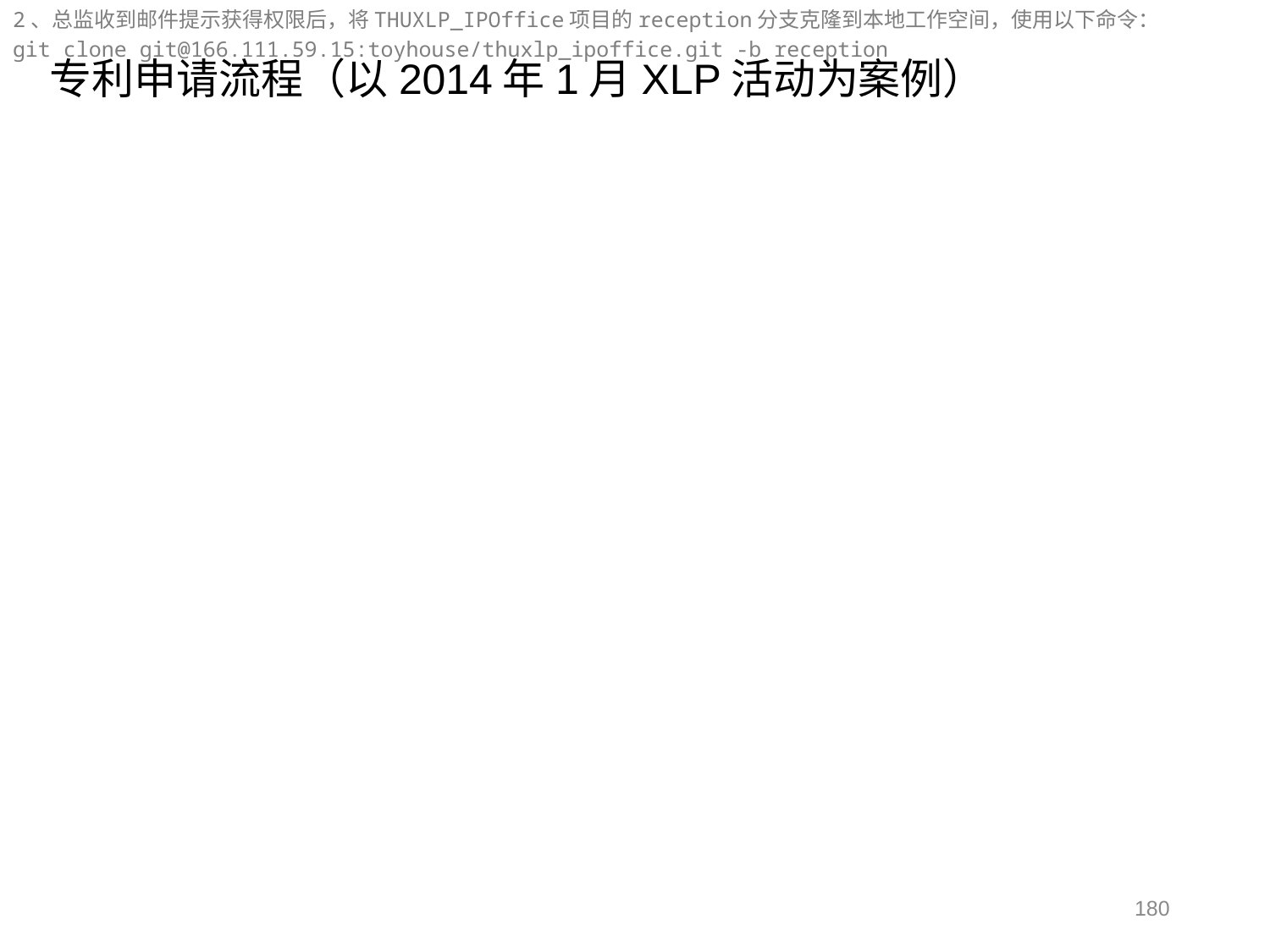

专利申请流程（以2014年1月XLP活动为案例）
申请人操作流程
开户
1、各个团队的知识产权总监（以下简称总监）在GITLAB网页上找到THUXLP_IPOffice项目，向挑战方管理团队的知识产权管理员李智发送issue，标题为知识产权总监开户，标签为IP开户，内容为总监的git用户名，以获取THUXLP_IPOffice的developer权限
2、总监收到邮件提示获得权限后，将THUXLP_IPOffice项目的reception分支克隆到本地工作空间，使用以下命令：
git clone git@166.111.59.15:toyhouse/thuxlp_ipoffice.git -b reception

180